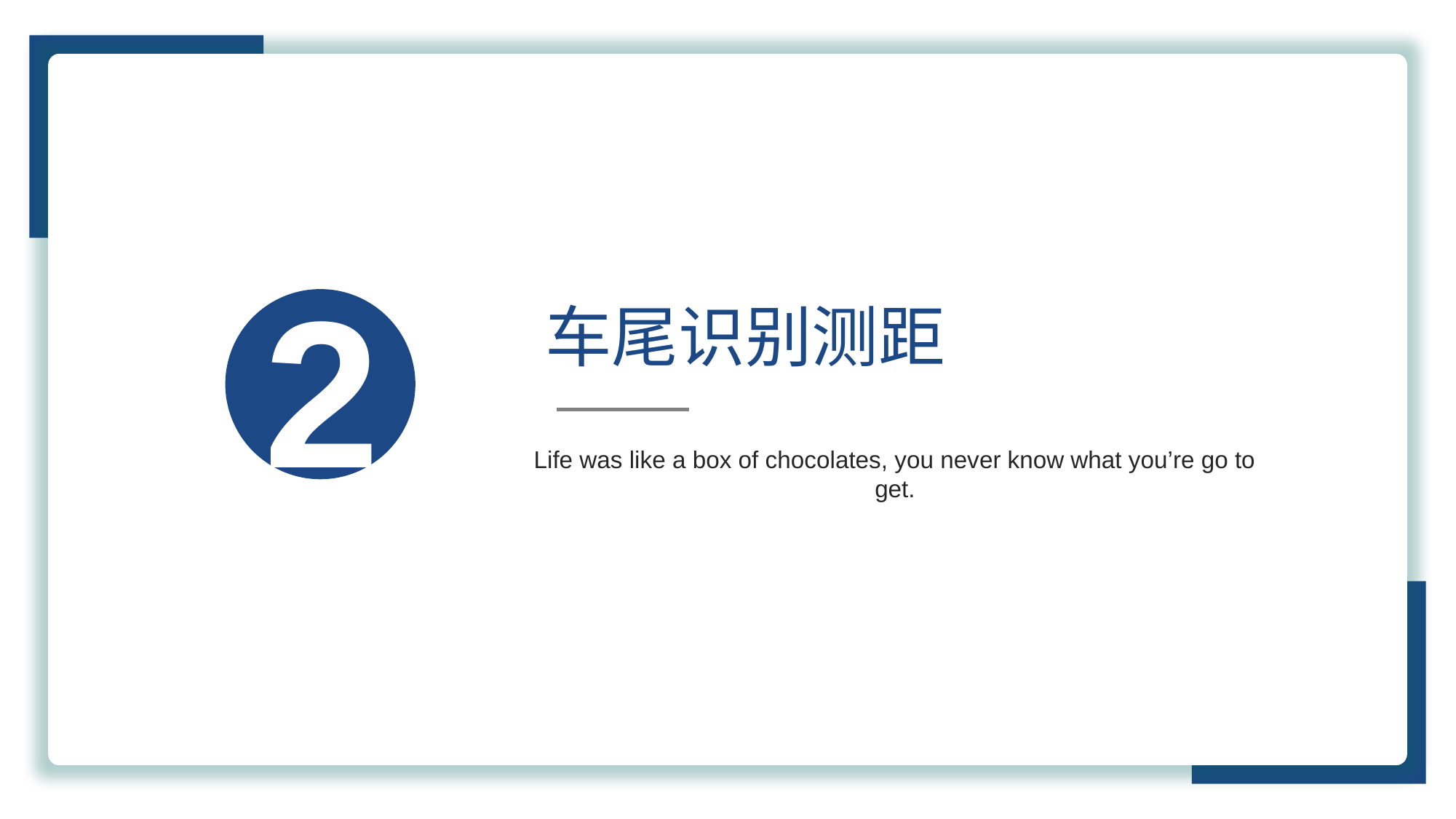

2
车尾识别测距
Life was like a box of chocolates, you never know what you’re go to get.